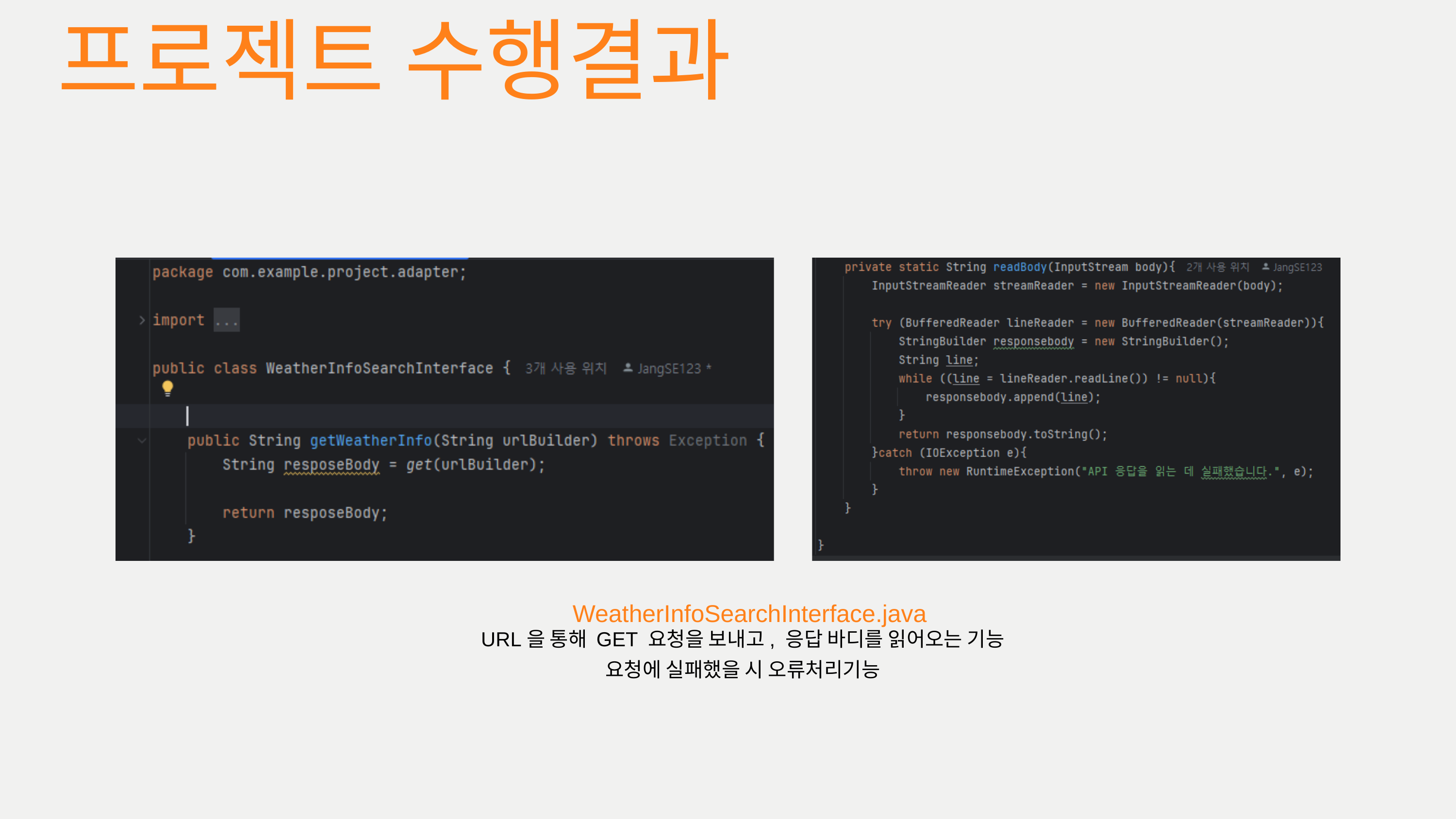

프로젝트 수행결과

WeatherInfoSearchInterface.java
URL을 통해 GET 요청을 보내고, 응답 바디를 읽어오는 기능
요청에 실패했을 시 오류처리기능